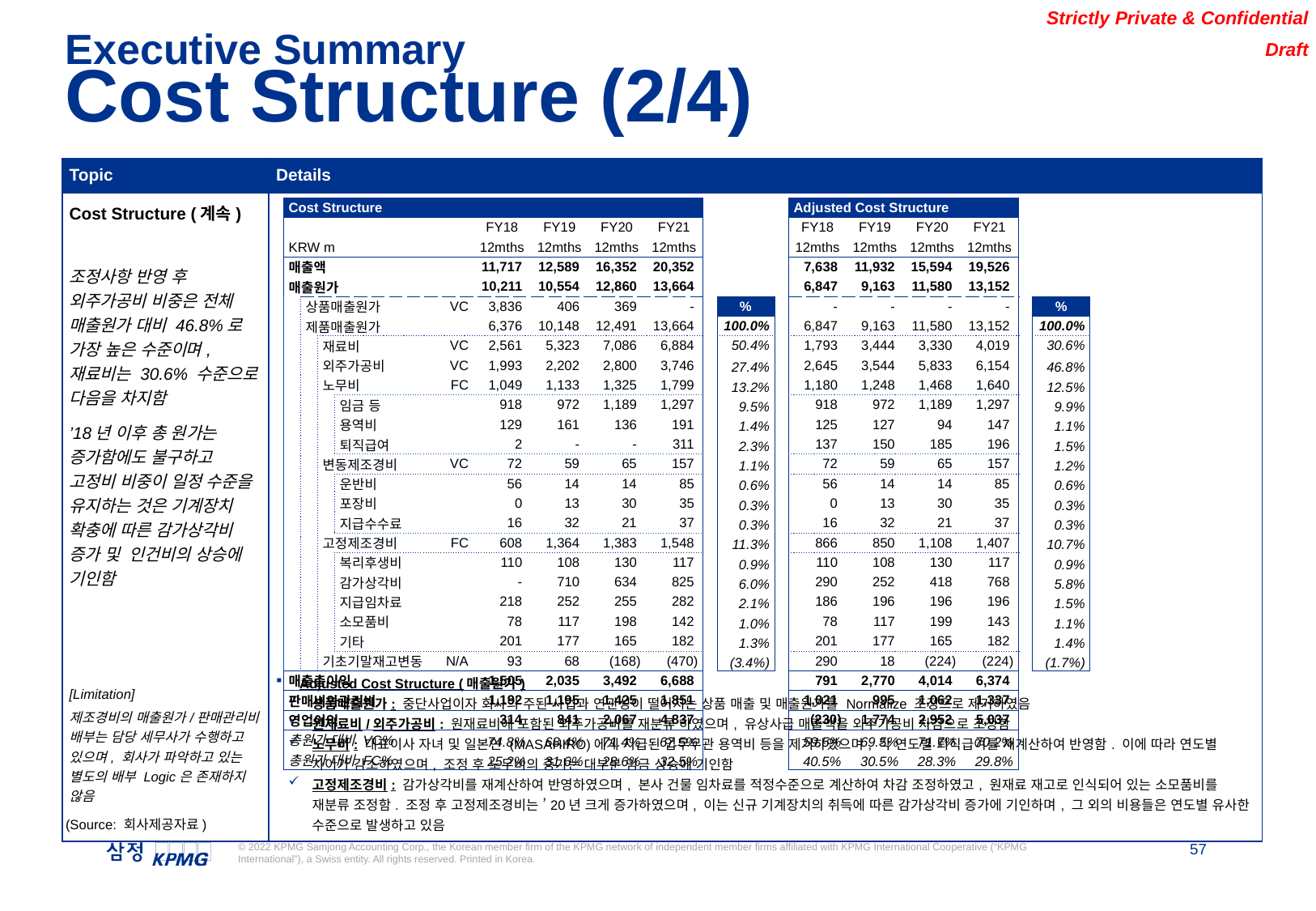

Executive Summary
Cost Structure (2/4)
| Topic | Details |
| --- | --- |
| Cost Structure (계속) 조정사항 반영 후 외주가공비 비중은 전체 매출원가 대비 46.8%로 가장 높은 수준이며, 재료비는 30.6% 수준으로 다음을 차지함 ’18년 이후 총 원가는 증가함에도 불구하고 고정비 비중이 일정 수준을 유지하는 것은 기계장치 확충에 따른 감가상각비 증가 및 인건비의 상승에 기인함 [Limitation] 제조경비의 매출원가/판매관리비 배부는 담당 세무사가 수행하고 있으며, 회사가 파악하고 있는 별도의 배부 Logic은 존재하지 않음 | Adjusted Cost Structure (매출원가) 상품매출원가: 중단사업이자 회사의 주된 사업과 연관성이 떨어지는 상품 매출 및 매출원가를 Normalize 조정으로 제거하였음 원재료비/외주가공비: 원재료비에 포함된 외주가공비를 재분류 하였으며, 유상사급 매출액을 외주가공비 차감으로 조정함 노무비: 대표이사 자녀 및 일본인 (MASAHIRO)에게 지급된 업무무관 용역비 등을 제거하였으며, 각 연도별 퇴직급여를 재계산하여 반영함. 이에 따라 연도별 차이가 감소하였으며, 조정 후 노무비의 증가는 대부분 임금 상승에 기인함 고정제조경비: 감가상각비를 재계산하여 반영하였으며, 본사 건물 임차료를 적정수준으로 계산하여 차감 조정하였고, 원재료 재고로 인식되어 있는 소모품비를 재분류 조정함. 조정 후 고정제조경비는 ’20년 크게 증가하였으며, 이는 신규 기계장치의 취득에 따른 감가상각비 증가에 기인하며, 그 외의 비용들은 연도별 유사한 수준으로 발생하고 있음 |
| Cost Structure |  |  |  |  |  |  |  |  |  |  |  | Adjusted Cost Structure |  |  |  |  |  |
| --- | --- | --- | --- | --- | --- | --- | --- | --- | --- | --- | --- | --- | --- | --- | --- | --- | --- |
|  |  |  |  |  | FY18 | FY19 | FY20 | FY21 |  |  |  | FY18 | FY19 | FY20 | FY21 |  |  |
| KRW m |  |  |  |  | 12mths | 12mths | 12mths | 12mths |  |  |  | 12mths | 12mths | 12mths | 12mths |  |  |
| 매출액 |  |  |  |  | 11,717 | 12,589 | 16,352 | 20,352 |  |  |  | 7,638 | 11,932 | 15,594 | 19,526 |  |  |
| 매출원가 |  |  |  |  | 10,211 | 10,554 | 12,860 | 13,664 |  |  |  | 6,847 | 9,163 | 11,580 | 13,152 |  |  |
|  | 상품매출원가 |  |  | VC | 3,836 | 406 | 369 | - |  | % |  | - | - | - | - |  | % |
|  | 제품매출원가 |  |  |  | 6,376 | 10,148 | 12,491 | 13,664 |  | 100.0% |  | 6,847 | 9,163 | 11,580 | 13,152 |  | 100.0% |
|  |  | 재료비 |  | VC | 2,561 | 5,323 | 7,086 | 6,884 |  | 50.4% |  | 1,793 | 3,444 | 3,330 | 4,019 |  | 30.6% |
|  |  | 외주가공비 |  | VC | 1,993 | 2,202 | 2,800 | 3,746 |  | 27.4% |  | 2,645 | 3,544 | 5,833 | 6,154 |  | 46.8% |
|  |  | 노무비 |  | FC | 1,049 | 1,133 | 1,325 | 1,799 |  | 13.2% |  | 1,180 | 1,248 | 1,468 | 1,640 |  | 12.5% |
|  |  |  | 임금 등 |  | 918 | 972 | 1,189 | 1,297 |  | 9.5% |  | 918 | 972 | 1,189 | 1,297 |  | 9.9% |
|  |  |  | 용역비 |  | 129 | 161 | 136 | 191 |  | 1.4% |  | 125 | 127 | 94 | 147 |  | 1.1% |
|  |  |  | 퇴직급여 |  | 2 | - | - | 311 |  | 2.3% |  | 137 | 150 | 185 | 196 |  | 1.5% |
|  |  | 변동제조경비 |  | VC | 72 | 59 | 65 | 157 |  | 1.1% |  | 72 | 59 | 65 | 157 |  | 1.2% |
|  |  |  | 운반비 |  | 56 | 14 | 14 | 85 |  | 0.6% |  | 56 | 14 | 14 | 85 |  | 0.6% |
|  |  |  | 포장비 |  | 0 | 13 | 30 | 35 |  | 0.3% |  | 0 | 13 | 30 | 35 |  | 0.3% |
|  |  |  | 지급수수료 |  | 16 | 32 | 21 | 37 |  | 0.3% |  | 16 | 32 | 21 | 37 |  | 0.3% |
|  |  | 고정제조경비 |  | FC | 608 | 1,364 | 1,383 | 1,548 |  | 11.3% |  | 866 | 850 | 1,108 | 1,407 |  | 10.7% |
|  |  |  | 복리후생비 |  | 110 | 108 | 130 | 117 |  | 0.9% |  | 110 | 108 | 130 | 117 |  | 0.9% |
|  |  |  | 감가상각비 |  | - | 710 | 634 | 825 |  | 6.0% |  | 290 | 252 | 418 | 768 |  | 5.8% |
|  |  |  | 지급임차료 |  | 218 | 252 | 255 | 282 |  | 2.1% |  | 186 | 196 | 196 | 196 |  | 1.5% |
|  |  |  | 소모품비 |  | 78 | 117 | 198 | 142 |  | 1.0% |  | 78 | 117 | 199 | 143 |  | 1.1% |
|  |  |  | 기타 |  | 201 | 177 | 165 | 182 |  | 1.3% |  | 201 | 177 | 165 | 182 |  | 1.4% |
|  |  | 기초기말재고변동 |  | N/A | 93 | 68 | (168) | (470) |  | (3.4%) |  | 290 | 18 | (224) | (224) |  | (1.7%) |
| 매출총이익 |  |  |  |  | 1,505 | 2,035 | 3,492 | 6,688 |  |  |  | 791 | 2,770 | 4,014 | 6,374 |  |  |
| 판매비와관리비 |  |  |  |  | 1,192 | 1,195 | 1,425 | 1,851 |  |  |  | 1,021 | 995 | 1,062 | 1,337 |  |  |
| 영업이익 |  |  |  |  | 314 | 841 | 2,067 | 4,837 |  |  |  | (230) | 1,774 | 2,952 | 5,037 |  |  |
| 총원가 대비 VC% |  |  |  |  | 74.8% | 68.4% | 71.4% | 67.5% |  |  |  | 59.5% | 69.5% | 71.7% | 70.2% |  |  |
| 총원가 대비 FC% |  |  |  |  | 25.2% | 31.6% | 28.6% | 32.5% |  |  |  | 40.5% | 30.5% | 28.3% | 29.8% |  |  |
(Source: 회사제공자료)